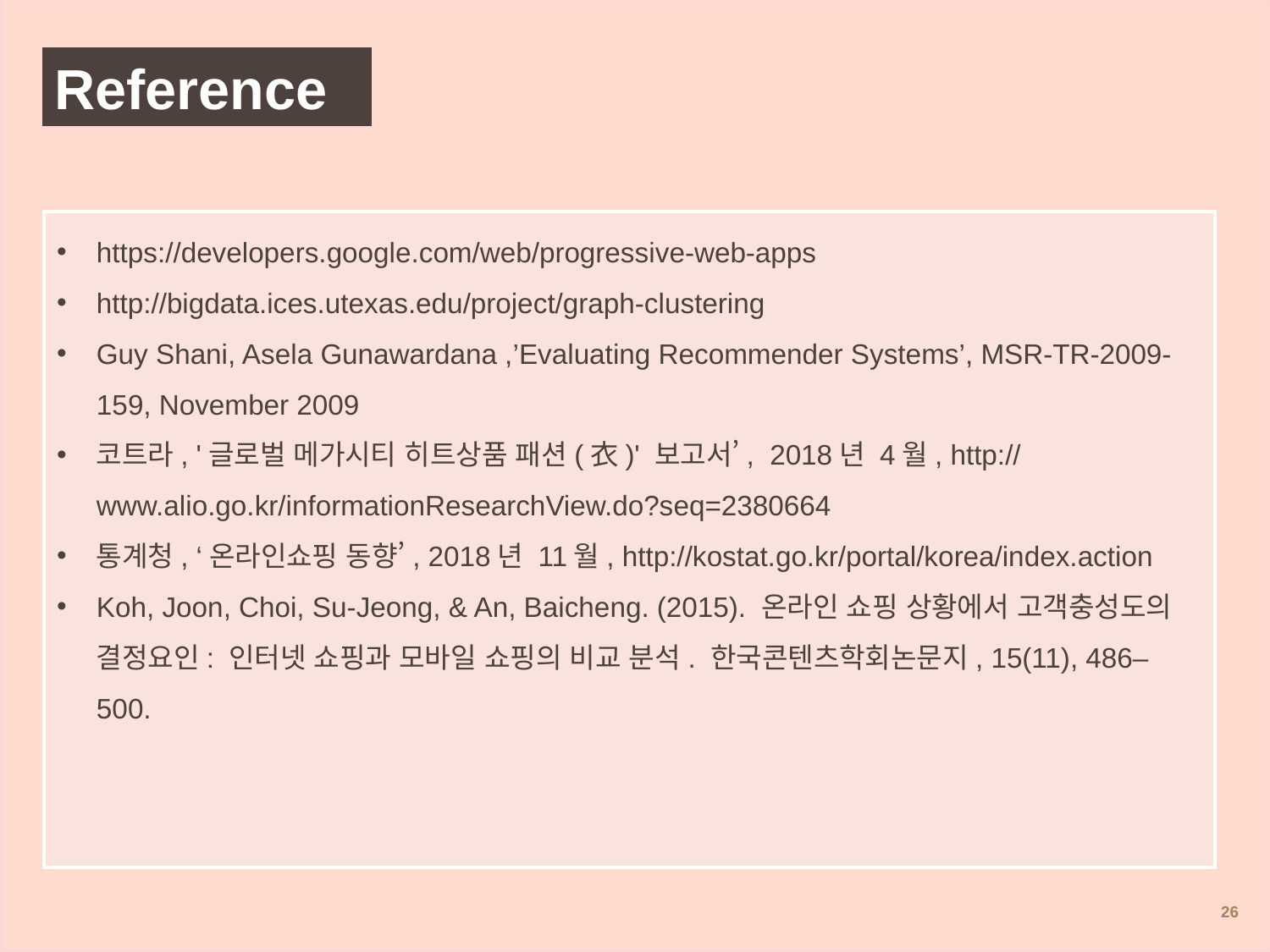

Reference
https://developers.google.com/web/progressive-web-apps
http://bigdata.ices.utexas.edu/project/graph-clustering
Guy Shani, Asela Gunawardana ,’Evaluating Recommender Systems’, MSR-TR-2009-159, November 2009
코트라, '글로벌 메가시티 히트상품 패션(衣)' 보고서’,  2018년 4월, http://www.alio.go.kr/informationResearchView.do?seq=2380664
통계청, ‘온라인쇼핑 동향’, 2018년 11월, http://kostat.go.kr/portal/korea/index.action
Koh, Joon, Choi, Su-Jeong, & An, Baicheng. (2015). 온라인 쇼핑 상황에서 고객충성도의 결정요인: 인터넷 쇼핑과 모바일 쇼핑의 비교 분석. 한국콘텐츠학회논문지, 15(11), 486–500.
26